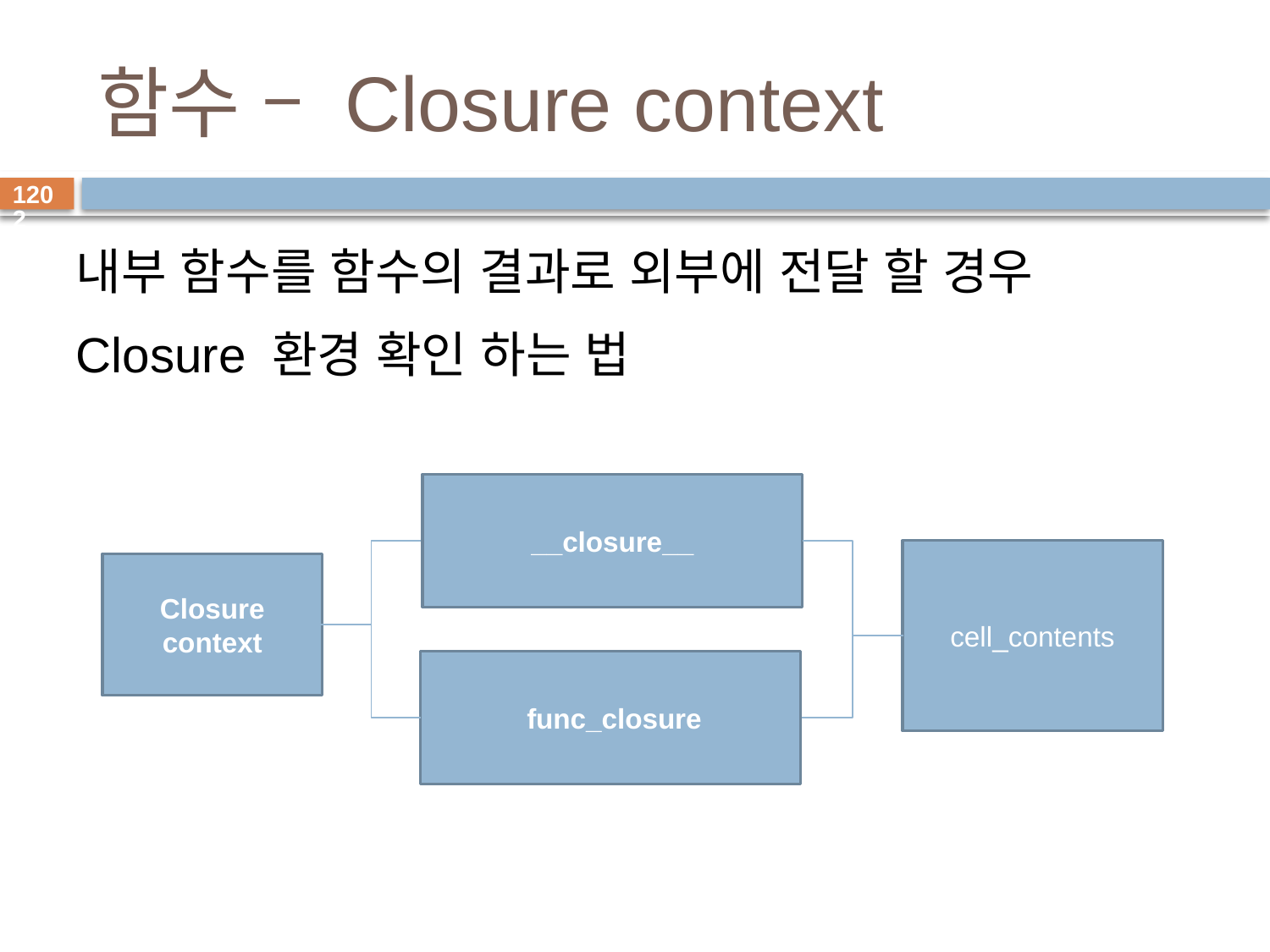

# 함수 – Closure context
1202
내부 함수를 함수의 결과로 외부에 전달 할 경우
Closure 환경 확인 하는 법

__closure__
cell_contents
Closure
context
 func_closure